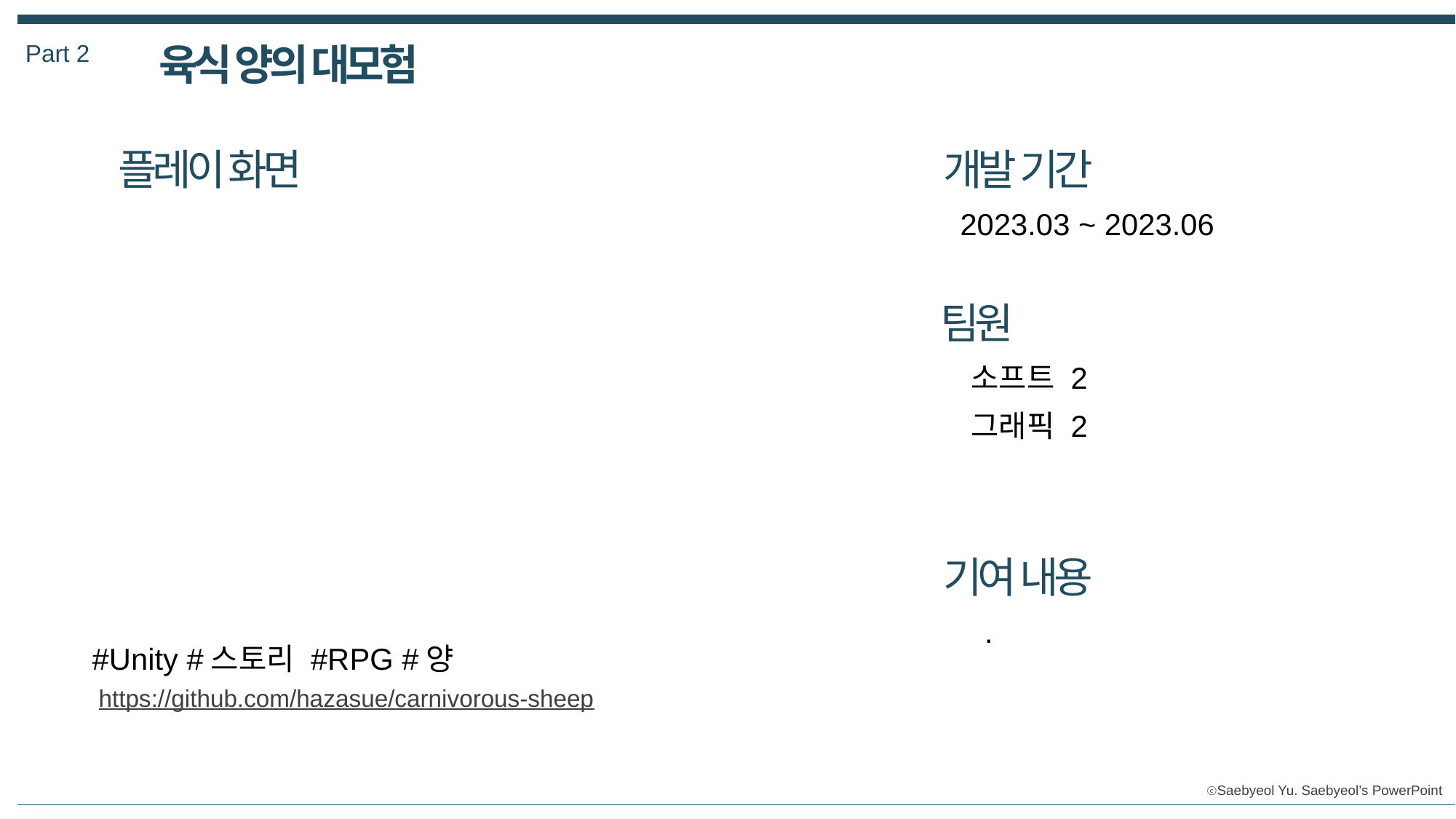

Part 2
육식 양의 대모험
개발 기간
플레이 화면
2023.03 ~ 2023.06
팀원
소프트 2
그래픽 2
기여 내용
.
#Unity #스토리 #RPG #양
https://github.com/hazasue/carnivorous-sheep